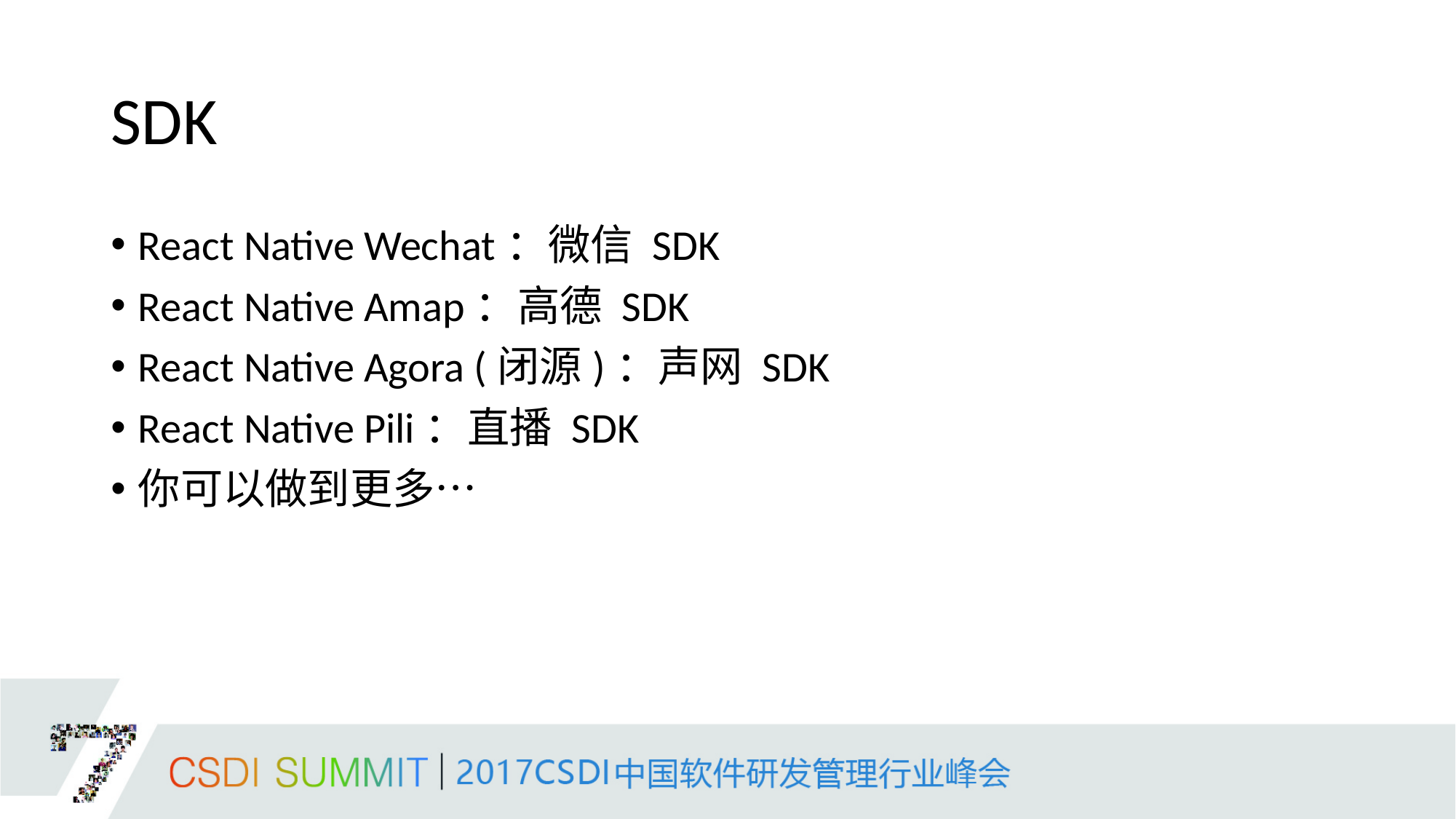

# SDK
React Native Wechat：微信 SDK
React Native Amap：高德 SDK
React Native Agora (闭源)：声网 SDK
React Native Pili：直播 SDK
你可以做到更多…